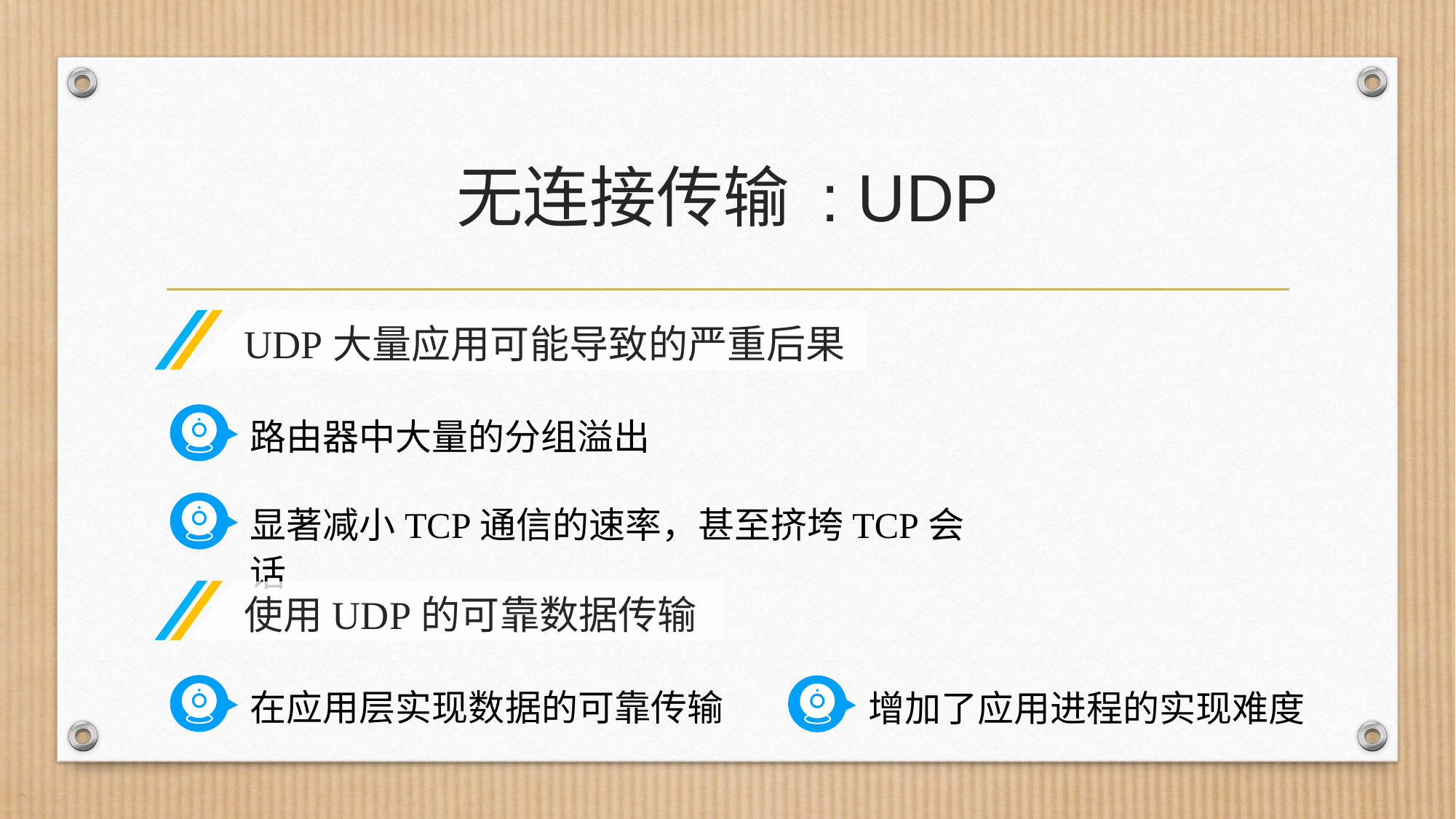

# 无连接传输 : UDP

UDP大量应用可能导致的严重后果

路由器中大量的分组溢出

显著减小TCP通信的速率，甚至挤垮TCP会话

使用UDP的可靠数据传输

在应用层实现数据的可靠传输

增加了应用进程的实现难度